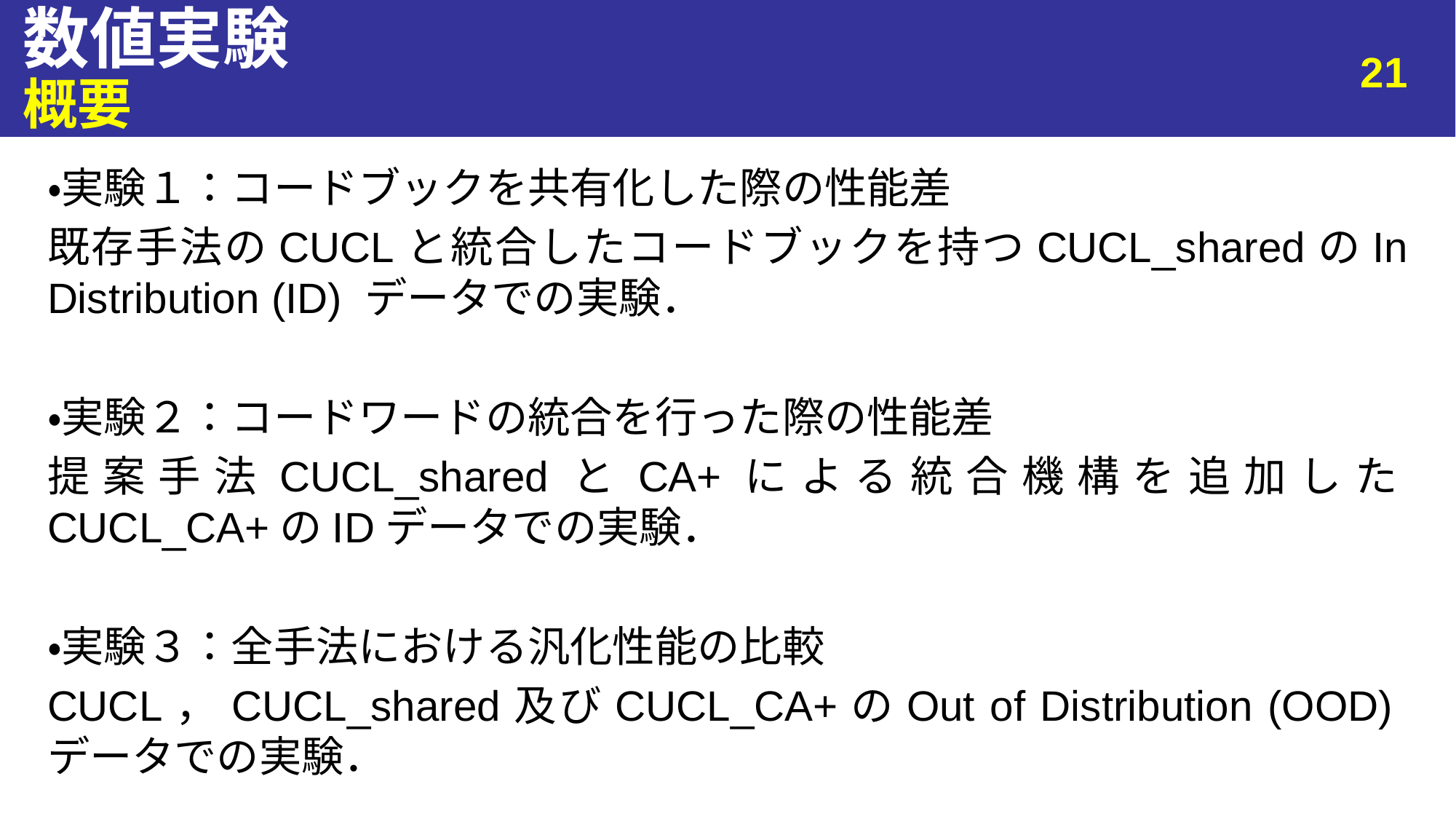

# 数値実験
21
概要
・実験１：コードブックを共有化した際の性能差
既存手法のCUCLと統合したコードブックを持つCUCL_sharedのIn Distribution (ID) データでの実験．

・実験２：コードワードの統合を行った際の性能差
提案手法CUCL_sharedとCA+による統合機構を追加したCUCL_CA+のIDデータでの実験．

・実験３：全手法における汎化性能の比較
CUCL，CUCL_shared及びCUCL_CA+のOut of Distribution (OOD)
データでの実験．